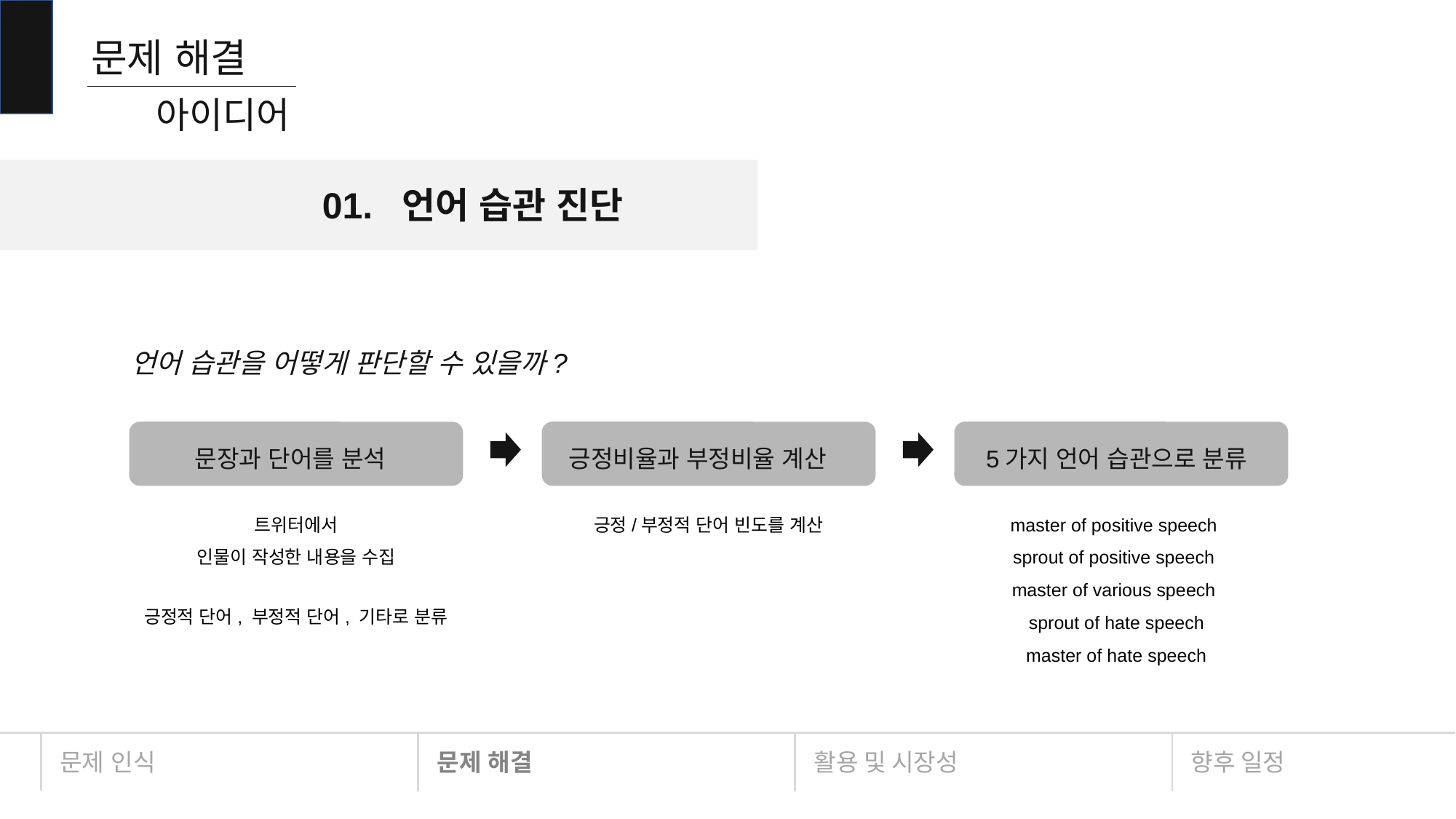

문제 해결
아이디어

01.  언어 습관 진단
언어 습관을 어떻게 판단할 수 있을까?

문장과 단어를 분석

긍정비율과 부정비율 계산

5가지 언어 습관으로 분류

트위터에서
인물이 작성한 내용을 수집
긍정/부정적 단어 빈도를 계산
master of positive speech
sprout of positive speech
master of various speech
sprout of hate speech
master of hate speech
긍정적 단어, 부정적 단어, 기타로 분류
문제 인식
문제 해결
활용 및 시장성
향후 일정